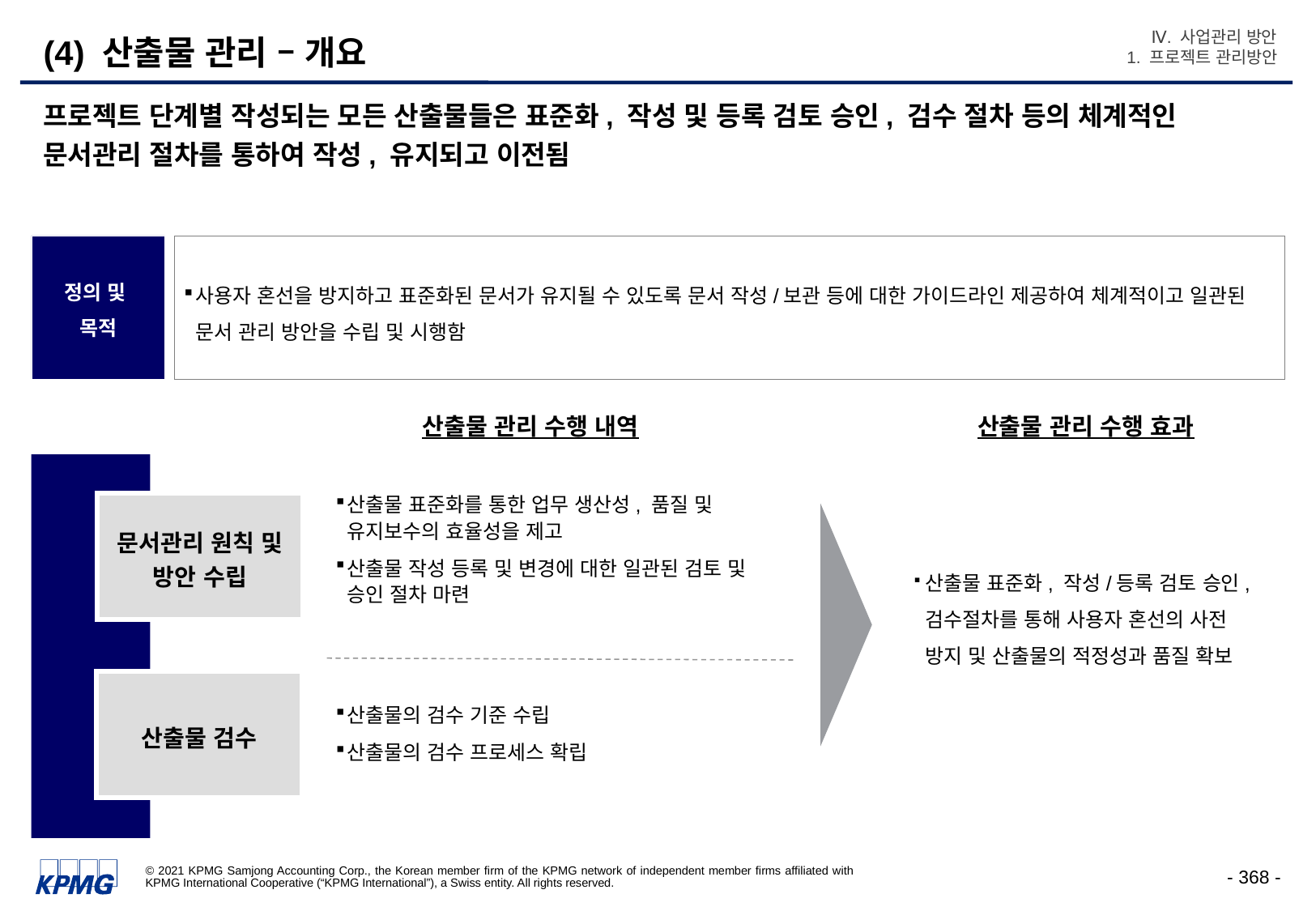

Ⅳ. 사업관리 방안
1. 프로젝트 관리방안
# (4) 산출물 관리 – 개요
프로젝트 단계별 작성되는 모든 산출물들은 표준화, 작성 및 등록 검토 승인, 검수 절차 등의 체계적인 문서관리 절차를 통하여 작성, 유지되고 이전됨
정의 및
목적
사용자 혼선을 방지하고 표준화된 문서가 유지될 수 있도록 문서 작성/보관 등에 대한 가이드라인 제공하여 체계적이고 일관된 문서 관리 방안을 수립 및 시행함
산출물 관리 수행 내역
산출물 관리 수행 효과
산출물 표준화, 작성/등록 검토 승인, 검수절차를 통해 사용자 혼선의 사전 방지 및 산출물의 적정성과 품질 확보

산출물 표준화를 통한 업무 생산성, 품질 및 유지보수의 효율성을 제고
산출물 작성 등록 및 변경에 대한 일관된 검토 및 승인 절차 마련
문서관리 원칙 및 방안 수립

산출물 검수
산출물의 검수 기준 수립
산출물의 검수 프로세스 확립